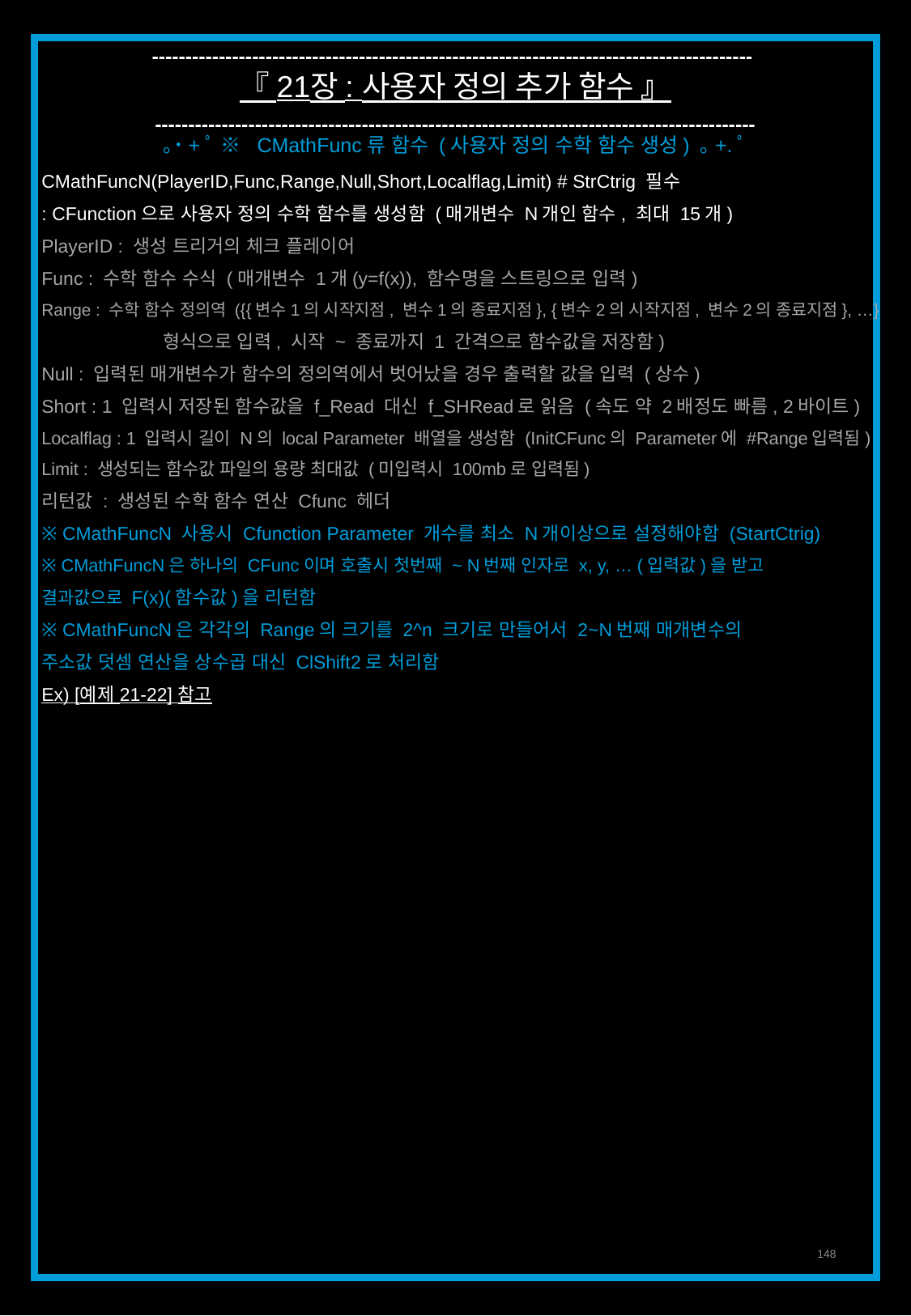

------------------------------------------------------------------------------------------
『 21장 : 사용자 정의 추가 함수 』
------------------------------------------------------------------------------------------

｡˙+ﾟ ※  CMathFunc류 함수 (사용자 정의 수학 함수 생성) ｡+.ﾟ
CMathFuncN(PlayerID,Func,Range,Null,Short,Localflag,Limit) # StrCtrig 필수
: CFunction으로 사용자 정의 수학 함수를 생성함 (매개변수 N개인 함수, 최대 15개)
PlayerID : 생성 트리거의 체크 플레이어
Func : 수학 함수 수식 (매개변수 1개(y=f(x)), 함수명을 스트링으로 입력)
Range : 수학 함수 정의역 ({{변수1의 시작지점, 변수1의 종료지점}, {변수2의 시작지점, 변수2의 종료지점}, …}
	형식으로 입력, 시작 ~ 종료까지 1 간격으로 함수값을 저장함)
Null : 입력된 매개변수가 함수의 정의역에서 벗어났을 경우 출력할 값을 입력 (상수)
Short : 1 입력시 저장된 함수값을 f_Read 대신 f_SHRead로 읽음 (속도 약 2배정도 빠름, 2바이트)
Localflag : 1 입력시 길이 N의 local Parameter 배열을 생성함 (InitCFunc의 Parameter에 #Range입력됨)
Limit : 생성되는 함수값 파일의 용량 최대값 (미입력시 100mb로 입력됨)
리턴값 : 생성된 수학 함수 연산 Cfunc 헤더
※ CMathFuncN 사용시 Cfunction Parameter 개수를 최소 N개이상으로 설정해야함 (StartCtrig)
※ CMathFuncN은 하나의 CFunc이며 호출시 첫번째 ~ N번째 인자로 x, y, … (입력값)을 받고
결과값으로 F(x)(함수값)을 리턴함
※ CMathFuncN은 각각의 Range의 크기를 2^n 크기로 만들어서 2~N번째 매개변수의
주소값 덧셈 연산을 상수곱 대신 ClShift2로 처리함
Ex) [예제 21-22] 참고
148